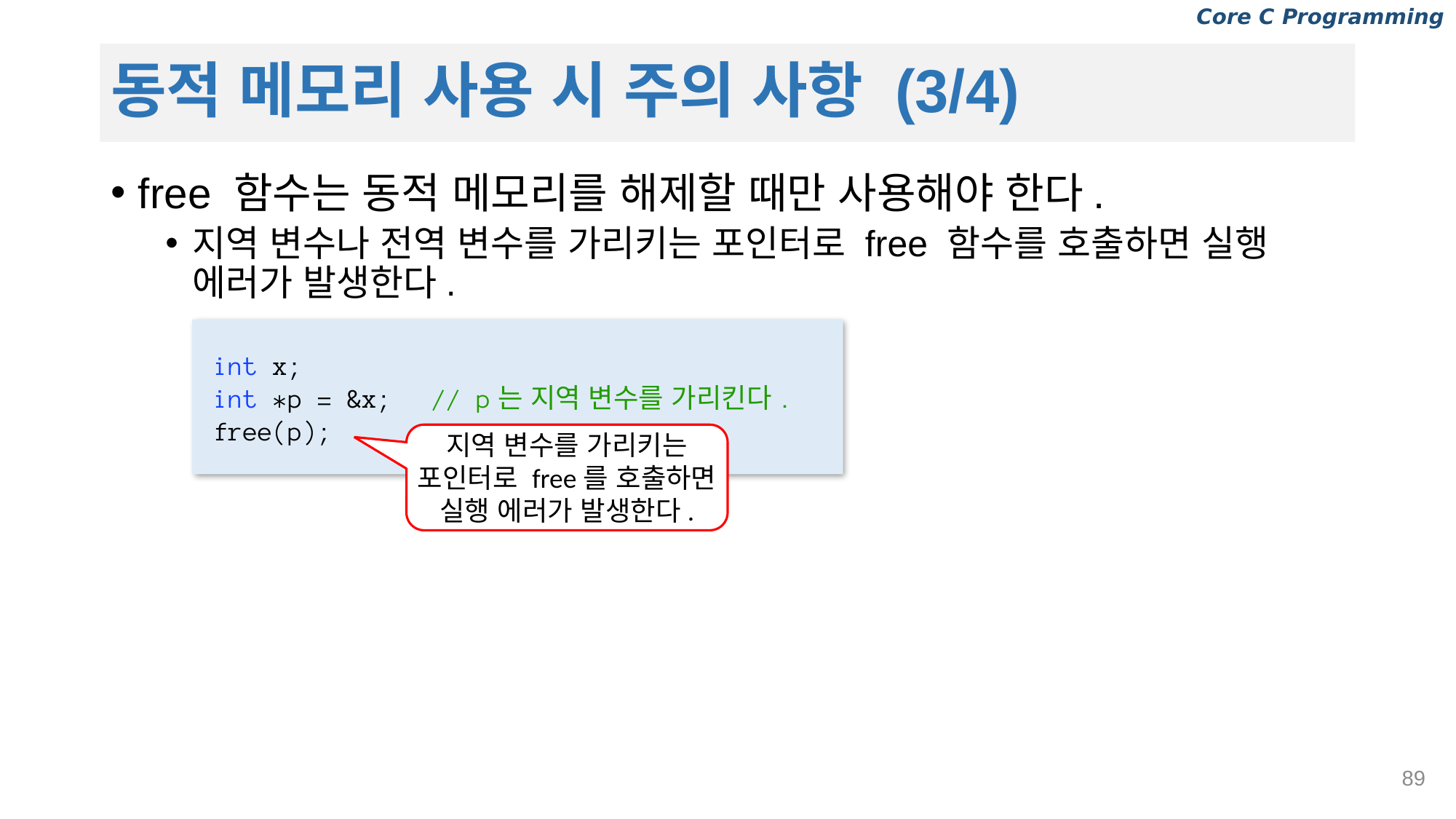

# 동적 메모리 사용 시 주의 사항 (3/4)
free 함수는 동적 메모리를 해제할 때만 사용해야 한다.
지역 변수나 전역 변수를 가리키는 포인터로 free 함수를 호출하면 실행 에러가 발생한다.
int x;
int *p = &x;	// p는 지역 변수를 가리킨다.
free(p);
지역 변수를 가리키는 포인터로 free를 호출하면 실행 에러가 발생한다.
89